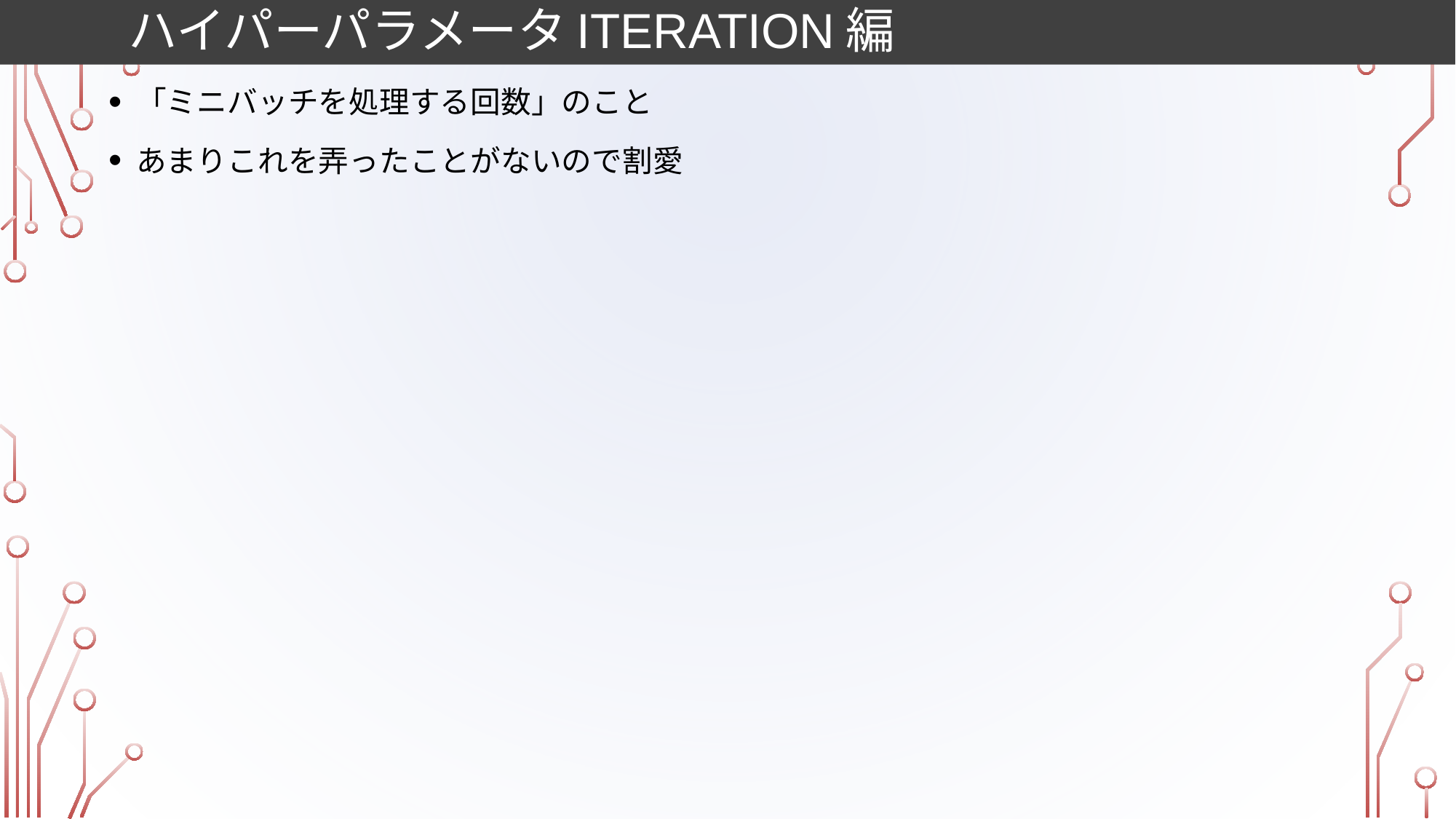

# ハイパーパラメータiteration編
「ミニバッチを処理する回数」のこと
あまりこれを弄ったことがないので割愛